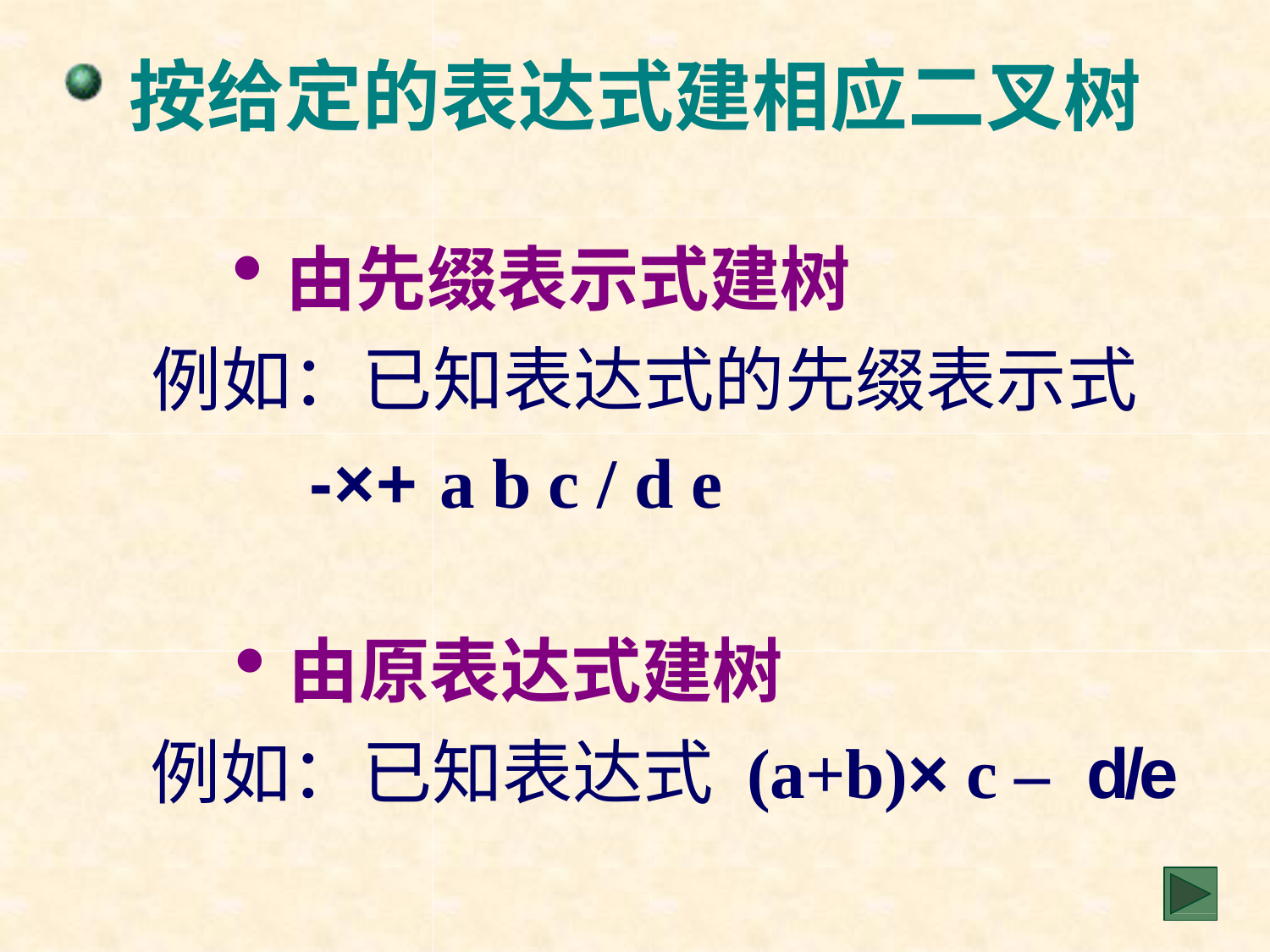

# 按给定的表达式建相应二叉树

由先缀表示式建树
例如：已知表达式的先缀表示式
-×+ a b c / d e

由原表达式建树
例如：已知表达式 (a+b)×c –	d/e